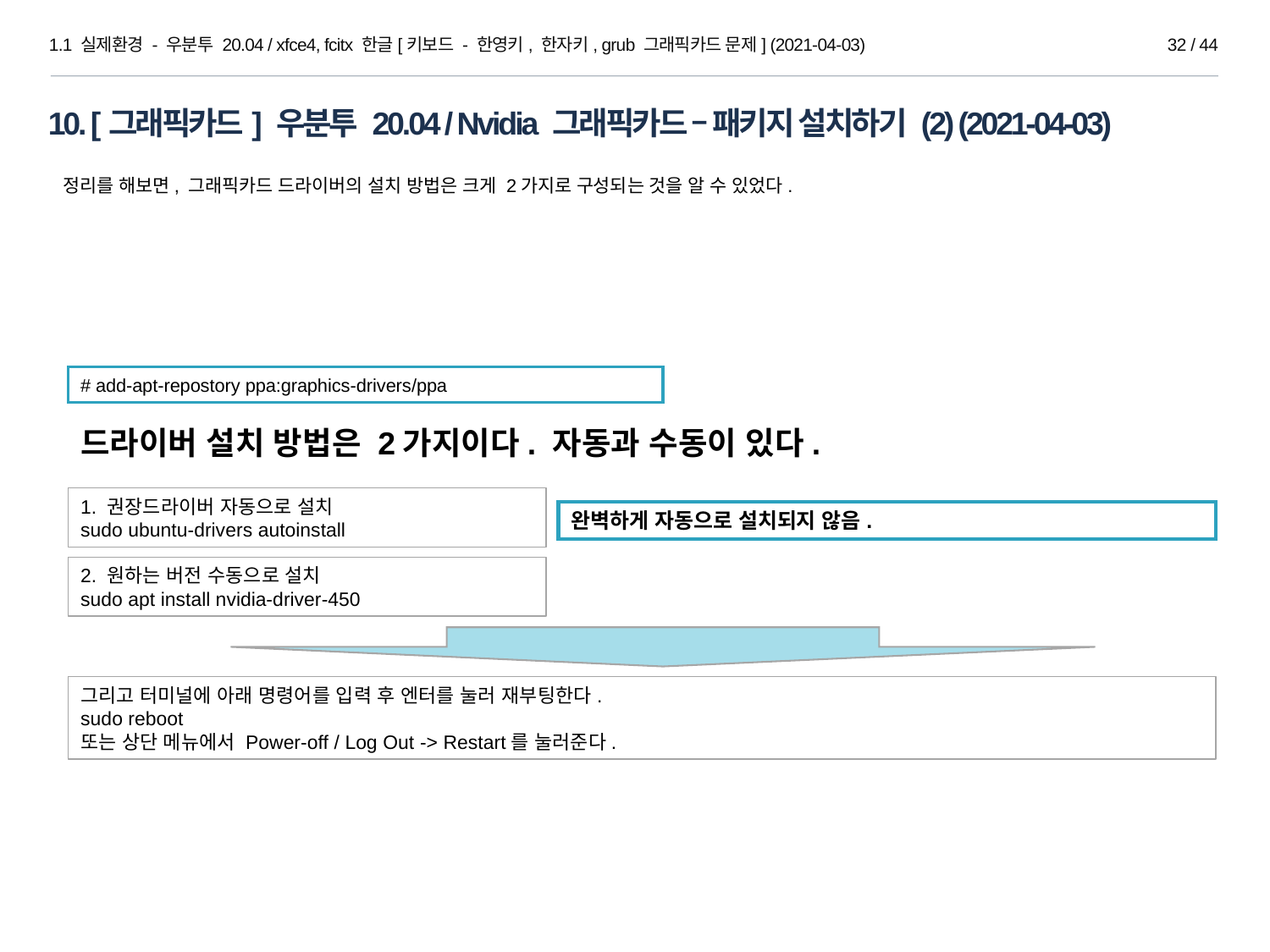

1.1 실제환경 - 우분투 20.04 / xfce4, fcitx 한글[키보드 - 한영키, 한자키, grub 그래픽카드 문제] (2021-04-03)
32 / 44

10. [그래픽카드] 우분투 20.04 / Nvidia 그래픽카드 – 패키지 설치하기 (2) (2021-04-03)
정리를 해보면, 그래픽카드 드라이버의 설치 방법은 크게 2가지로 구성되는 것을 알 수 있었다.
# add-apt-repostory ppa:graphics-drivers/ppa
드라이버 설치 방법은 2가지이다. 자동과 수동이 있다.
1. 권장드라이버 자동으로 설치
sudo ubuntu-drivers autoinstall
완벽하게 자동으로 설치되지 않음.
2. 원하는 버전 수동으로 설치
sudo apt install nvidia-driver-450

그리고 터미널에 아래 명령어를 입력 후 엔터를 눌러 재부팅한다.
sudo reboot
또는 상단 메뉴에서 Power-off / Log Out -> Restart를 눌러준다.